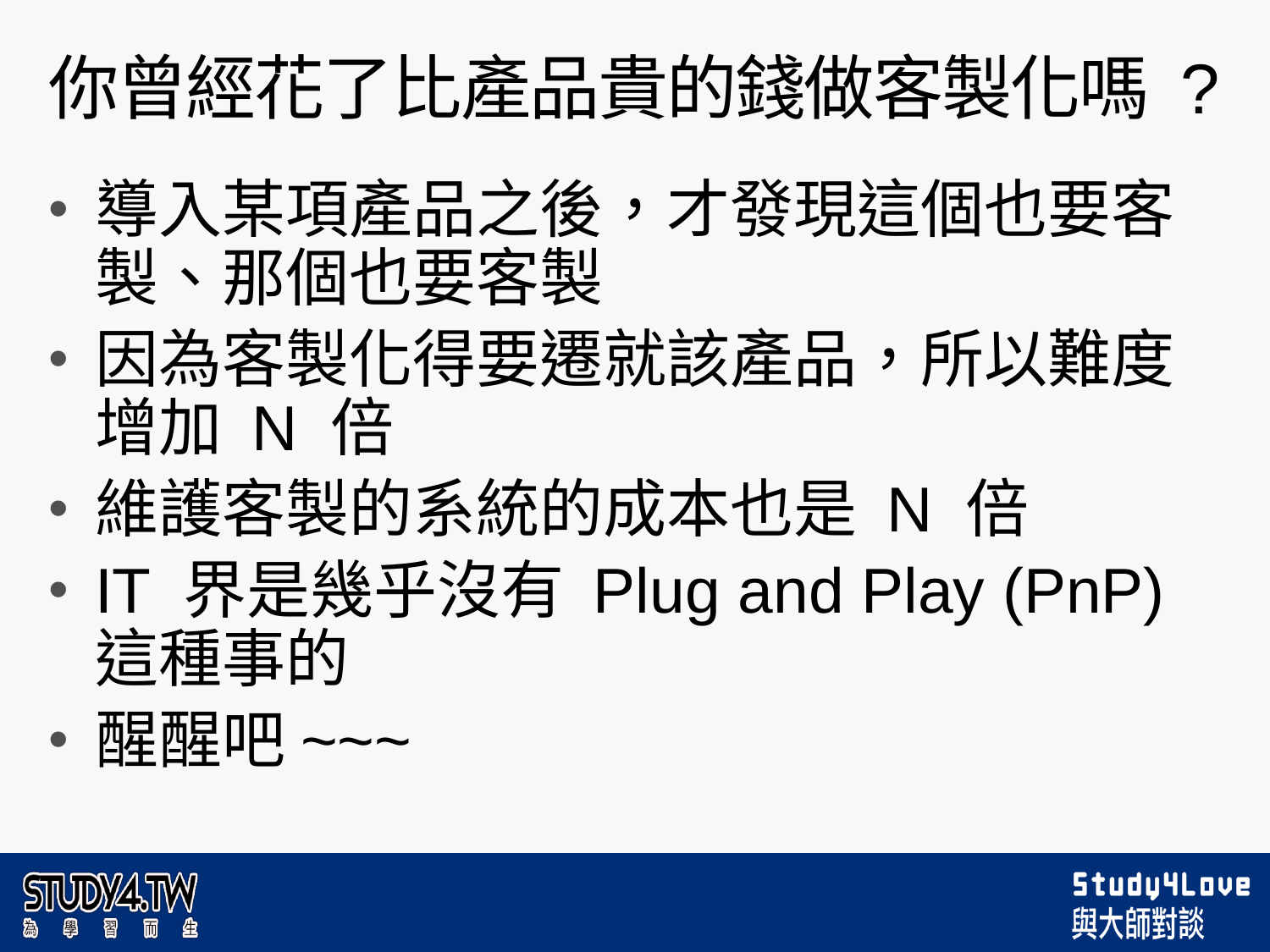

# 你曾經花了比產品貴的錢做客製化嗎 ?
導入某項產品之後，才發現這個也要客製、那個也要客製
因為客製化得要遷就該產品，所以難度增加 N 倍
維護客製的系統的成本也是 N 倍
IT 界是幾乎沒有 Plug and Play (PnP) 這種事的
醒醒吧~~~